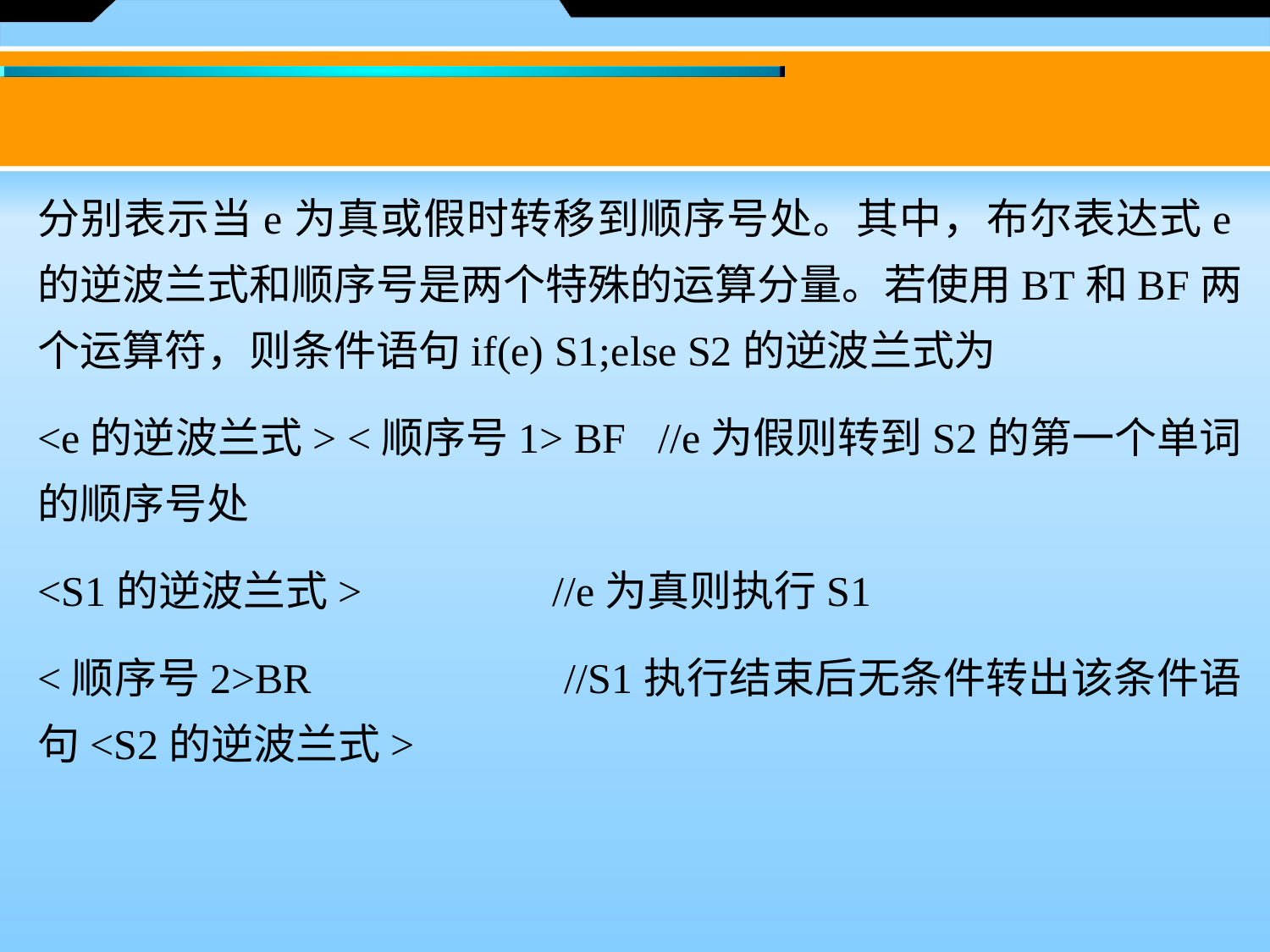

分别表示当e为真或假时转移到顺序号处。其中，布尔表达式e的逆波兰式和顺序号是两个特殊的运算分量。若使用BT和BF两个运算符，则条件语句if(e) S1;else S2的逆波兰式为
<e的逆波兰式> <顺序号1> BF   //e为假则转到S2的第一个单词的顺序号处
<S1的逆波兰式>                  //e为真则执行S1
<顺序号2>BR                       //S1执行结束后无条件转出该条件语句<S2的逆波兰式>